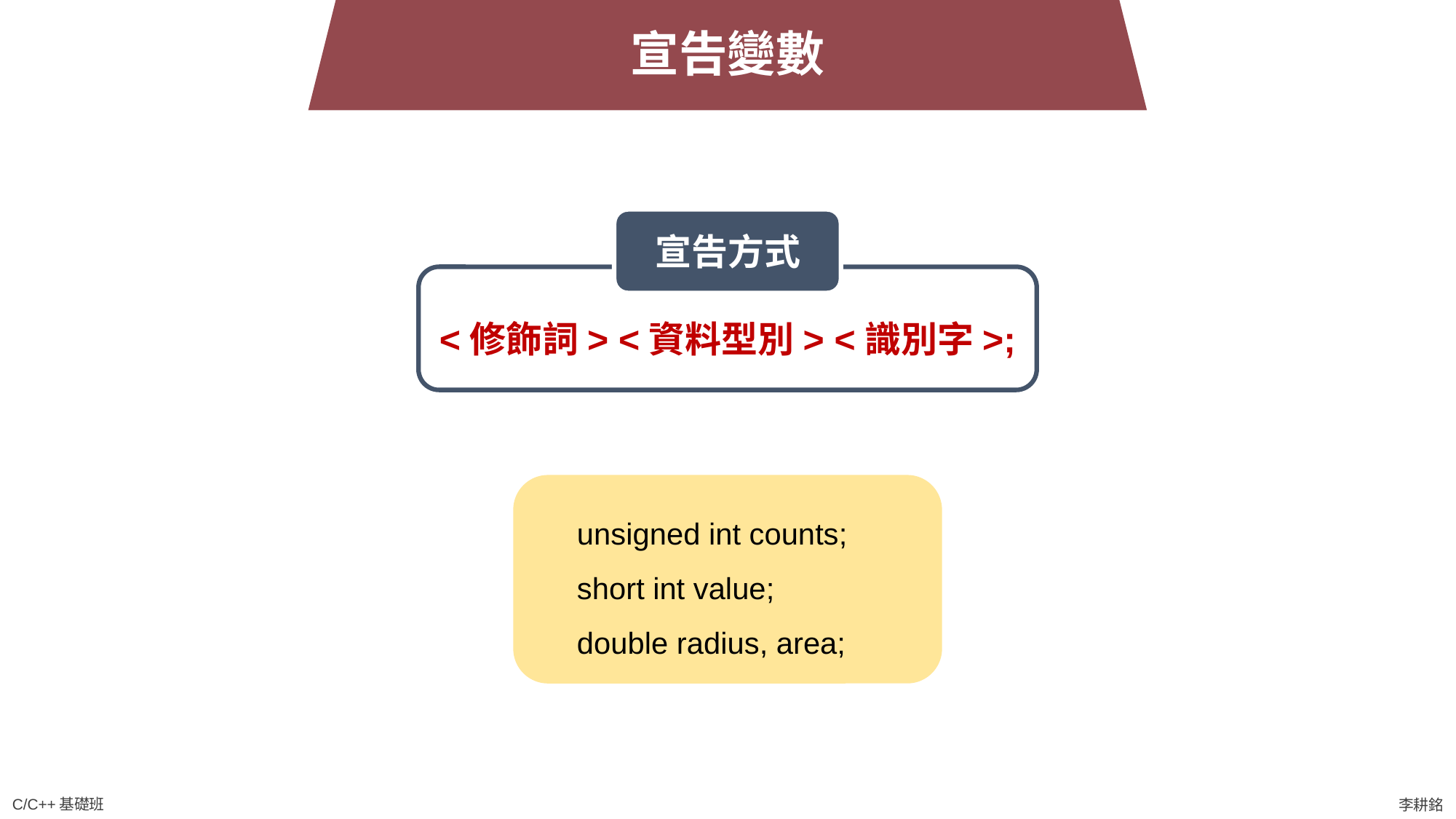

宣告變數

宣告方式

<修飾詞> <資料型別> <識別字>;

unsigned int counts;
short int value;
double radius, area;
C/C++基礎班
李耕銘